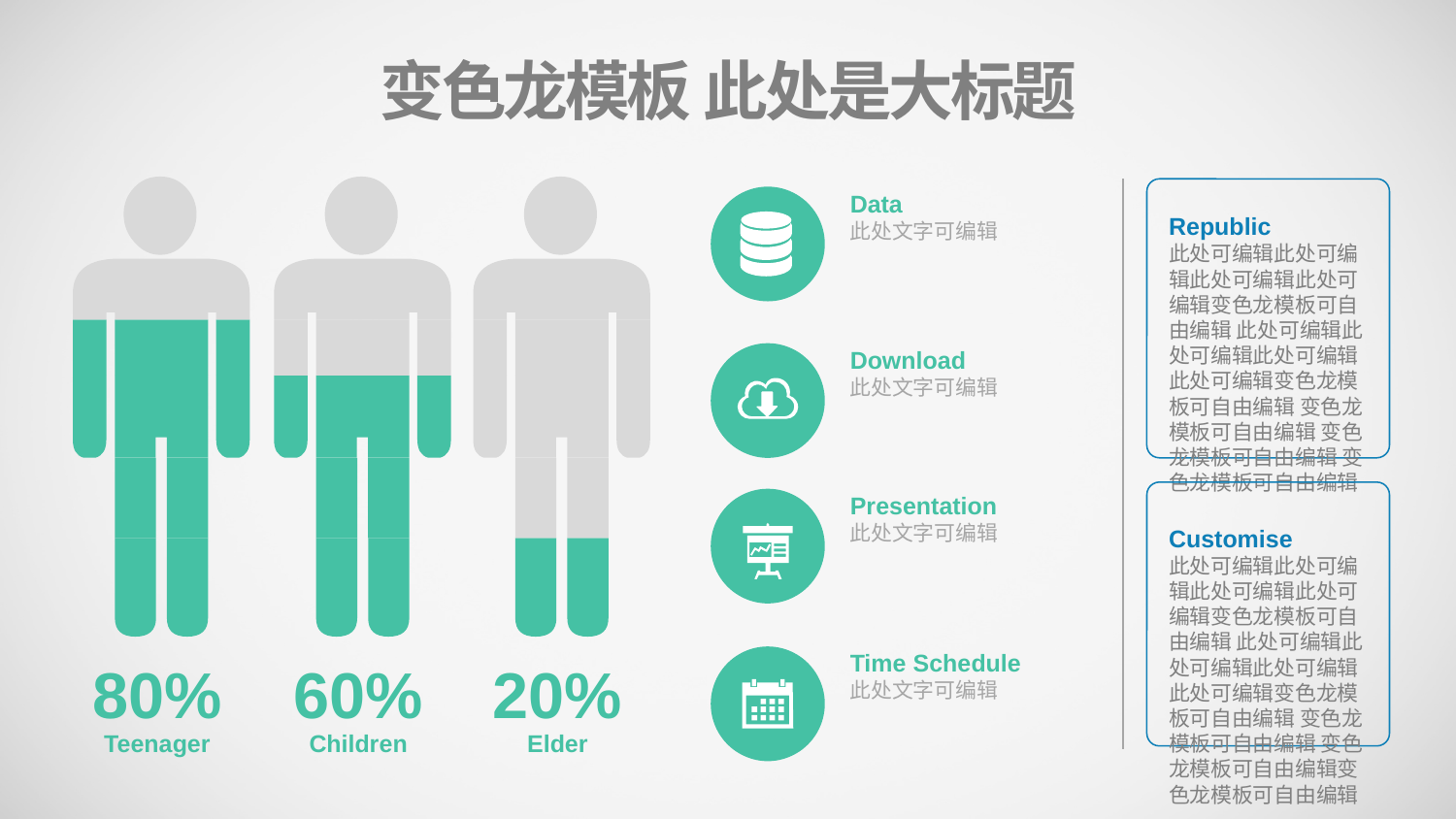

变色龙模板 此处是大标题
Data
此处文字可编辑

Republic
此处可编辑此处可编辑此处可编辑此处可编辑变色龙模板可自由编辑 此处可编辑此处可编辑此处可编辑此处可编辑变色龙模板可自由编辑 变色龙模板可自由编辑 变色龙模板可自由编辑 变色龙模板可自由编辑

Download
此处文字可编辑

Presentation
此处文字可编辑

Customise
此处可编辑此处可编辑此处可编辑此处可编辑变色龙模板可自由编辑 此处可编辑此处可编辑此处可编辑此处可编辑变色龙模板可自由编辑 变色龙模板可自由编辑 变色龙模板可自由编辑变色龙模板可自由编辑

Time Schedule
此处文字可编辑

80%
60%
20%

Teenager
Children
Elder